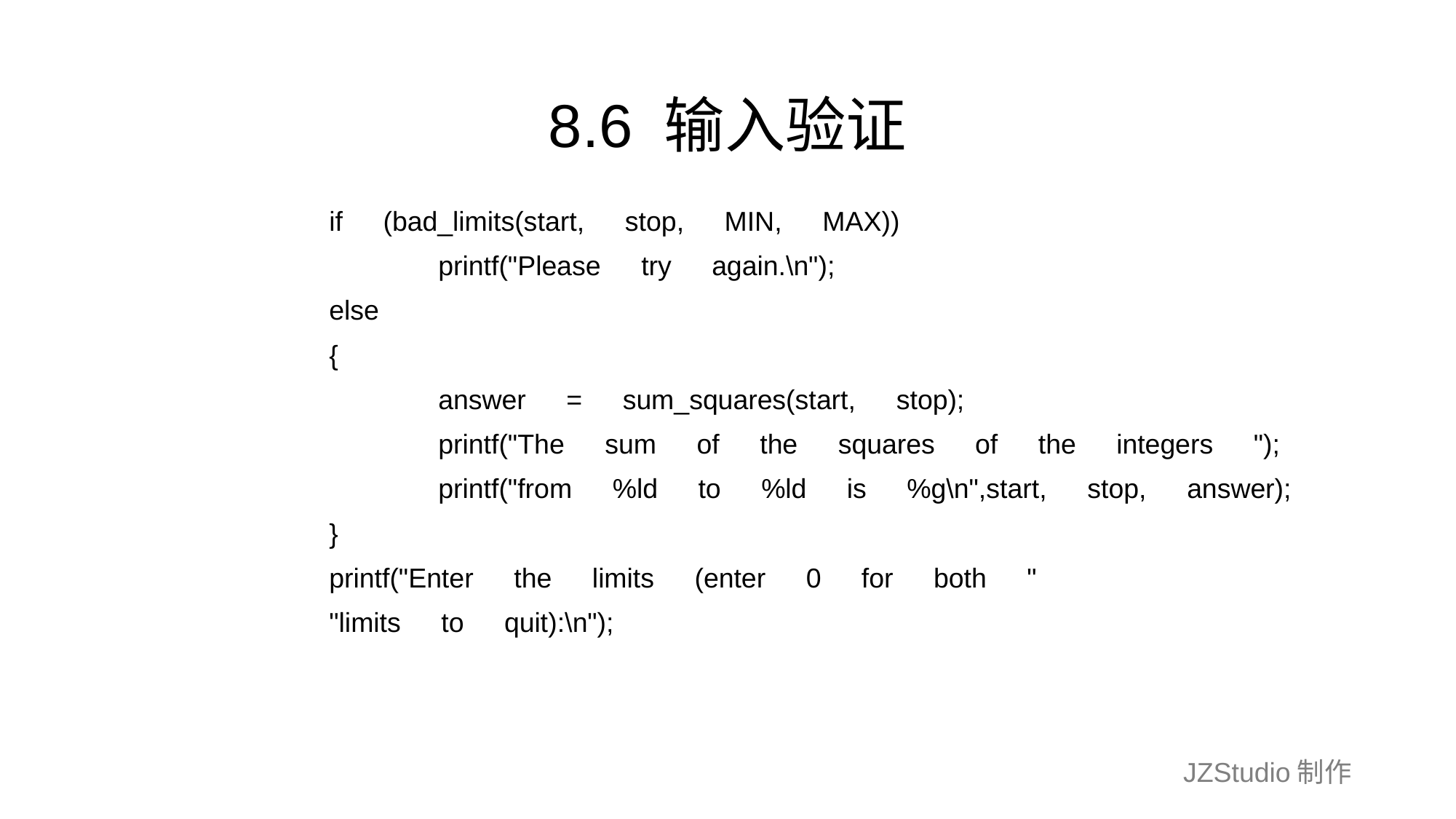

# 8.6 输入验证
		if　(bad_limits(start,　stop,　MIN,　MAX))
			printf("Please　try　again.\n");
		else
		{
			answer　=　sum_squares(start,　stop);
			printf("The　sum　of　the　squares　of　the　integers　");
			printf("from　%ld　to　%ld　is　%g\n",start,　stop,　answer);
		}
		printf("Enter　the　limits　(enter　0　for　both　"
		"limits　to　quit):\n");